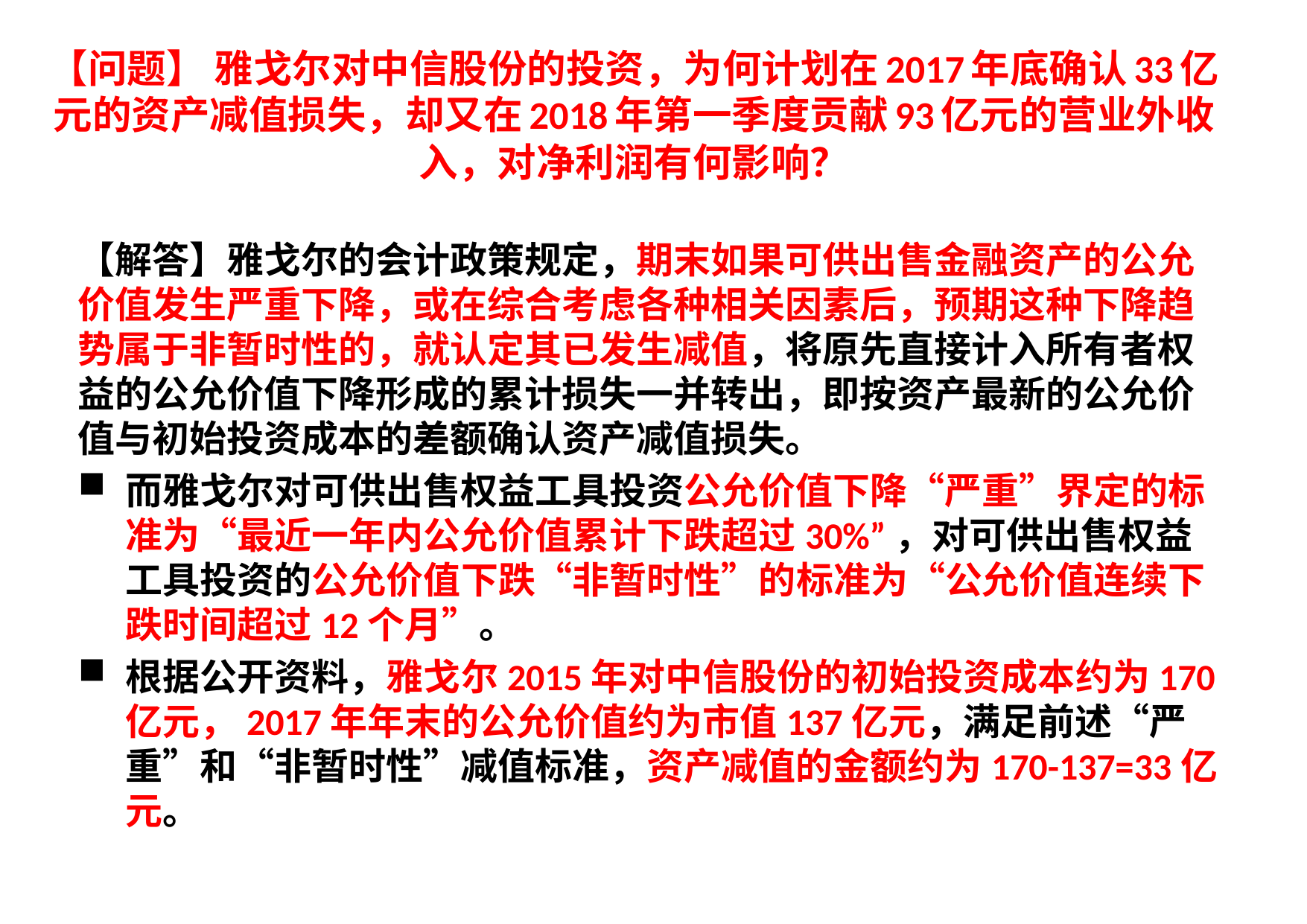

# 【问题】 雅戈尔对中信股份的投资，为何计划在2017年底确认33亿元的资产减值损失，却又在2018年第一季度贡献93亿元的营业外收入，对净利润有何影响？
【解答】雅戈尔的会计政策规定，期末如果可供出售金融资产的公允价值发生严重下降，或在综合考虑各种相关因素后，预期这种下降趋势属于非暂时性的，就认定其已发生减值，将原先直接计入所有者权益的公允价值下降形成的累计损失一并转出，即按资产最新的公允价值与初始投资成本的差额确认资产减值损失。
而雅戈尔对可供出售权益工具投资公允价值下降“严重”界定的标准为“最近一年内公允价值累计下跌超过30%”，对可供出售权益工具投资的公允价值下跌“非暂时性”的标准为“公允价值连续下跌时间超过12个月”。
根据公开资料，雅戈尔2015年对中信股份的初始投资成本约为170亿元，2017年年末的公允价值约为市值137亿元，满足前述“严重”和“非暂时性”减值标准，资产减值的金额约为170-137=33亿元。
17